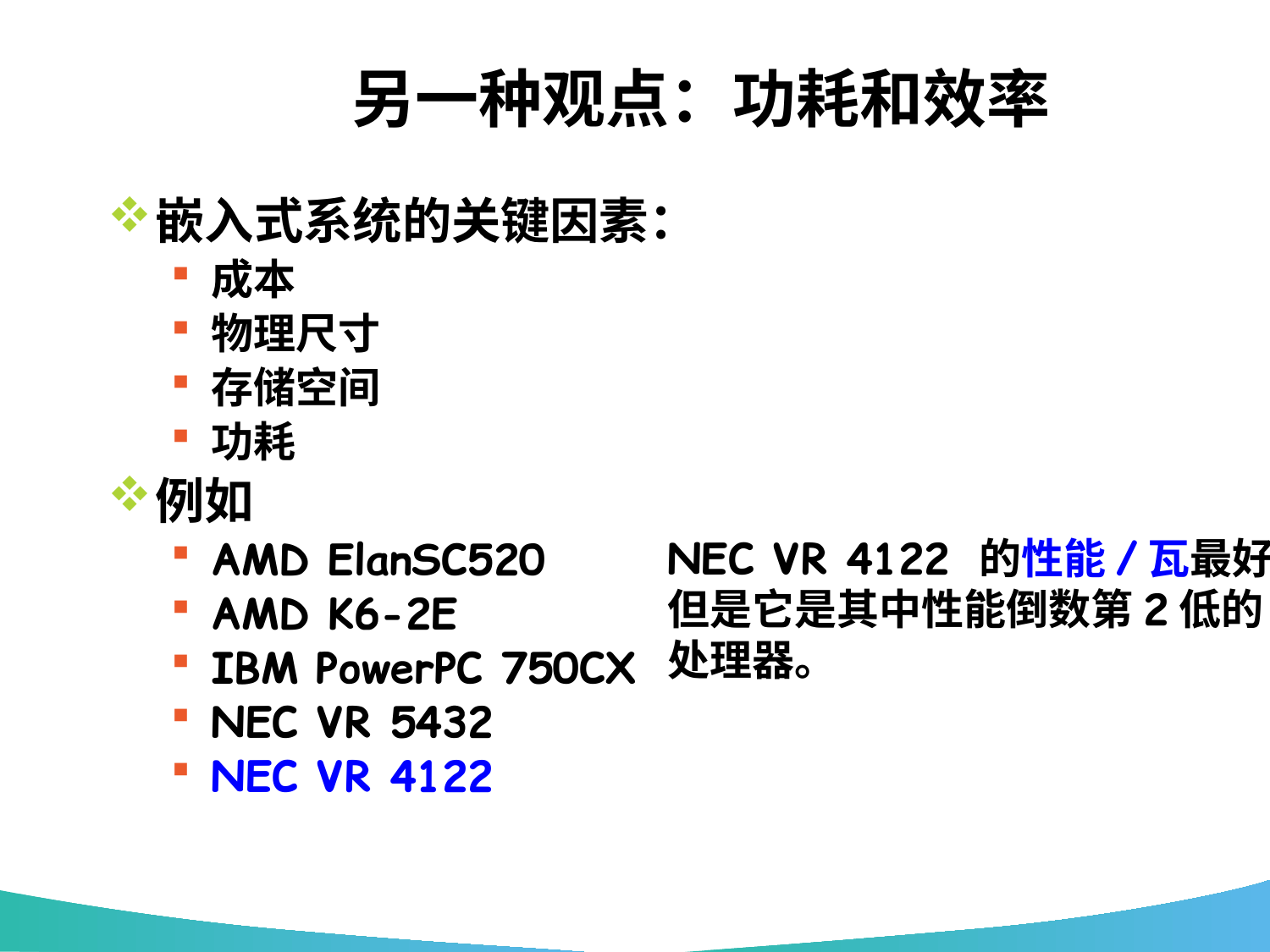

# 另一种观点：功耗和效率
嵌入式系统的关键因素：
成本
物理尺寸
存储空间
功耗
例如
AMD ElanSC520
AMD K6-2E
IBM PowerPC 750CX
NEC VR 5432
NEC VR 4122
NEC VR 4122 的性能/瓦最好,但是它是其中性能倒数第2低的处理器。